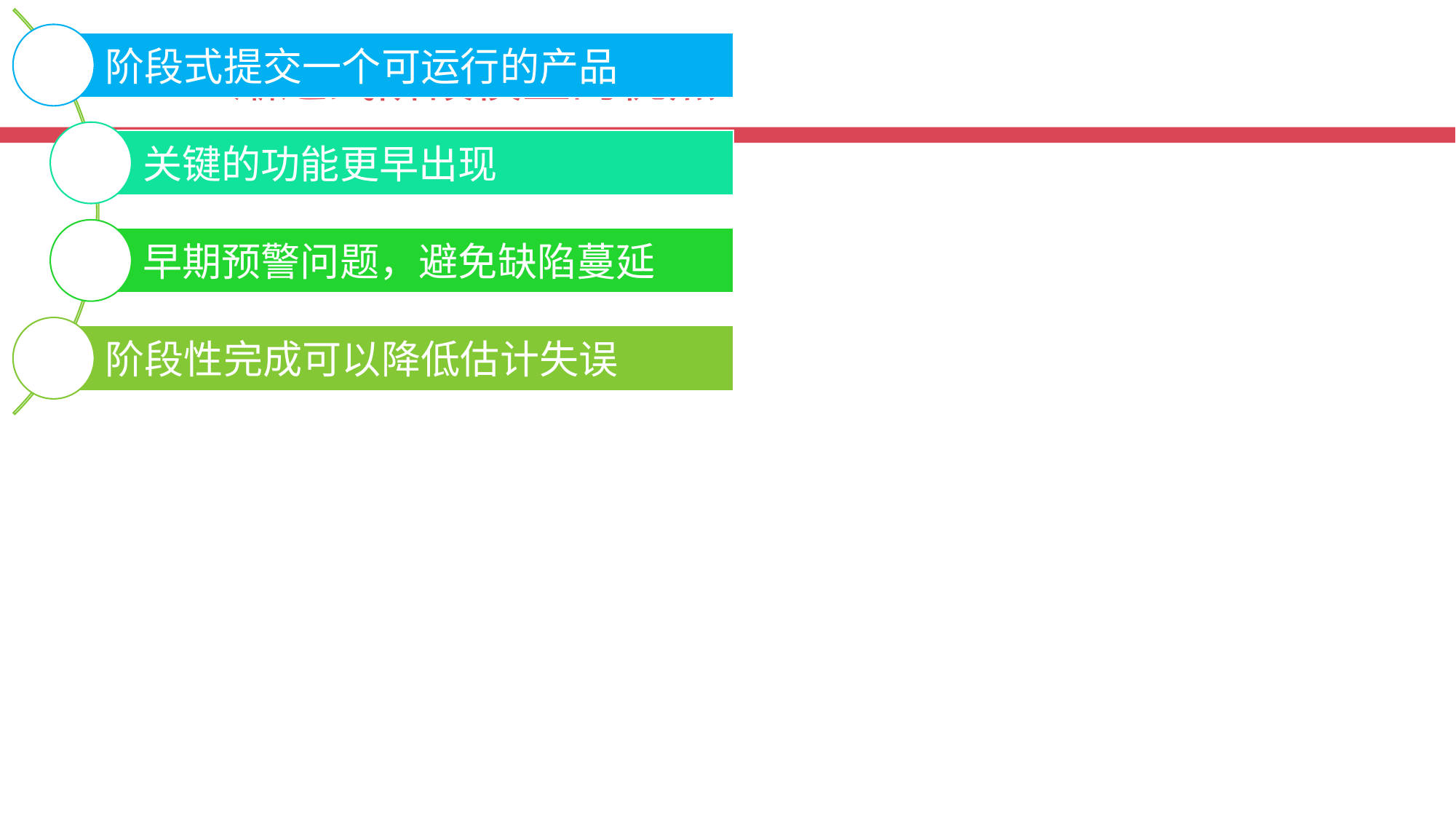

# 渐进式阶段模型的优点
阶段式提交一个可运行的产品
关键的功能更早出现
早期预警问题，避免缺陷蔓延
阶段性完成可以降低估计失误

88